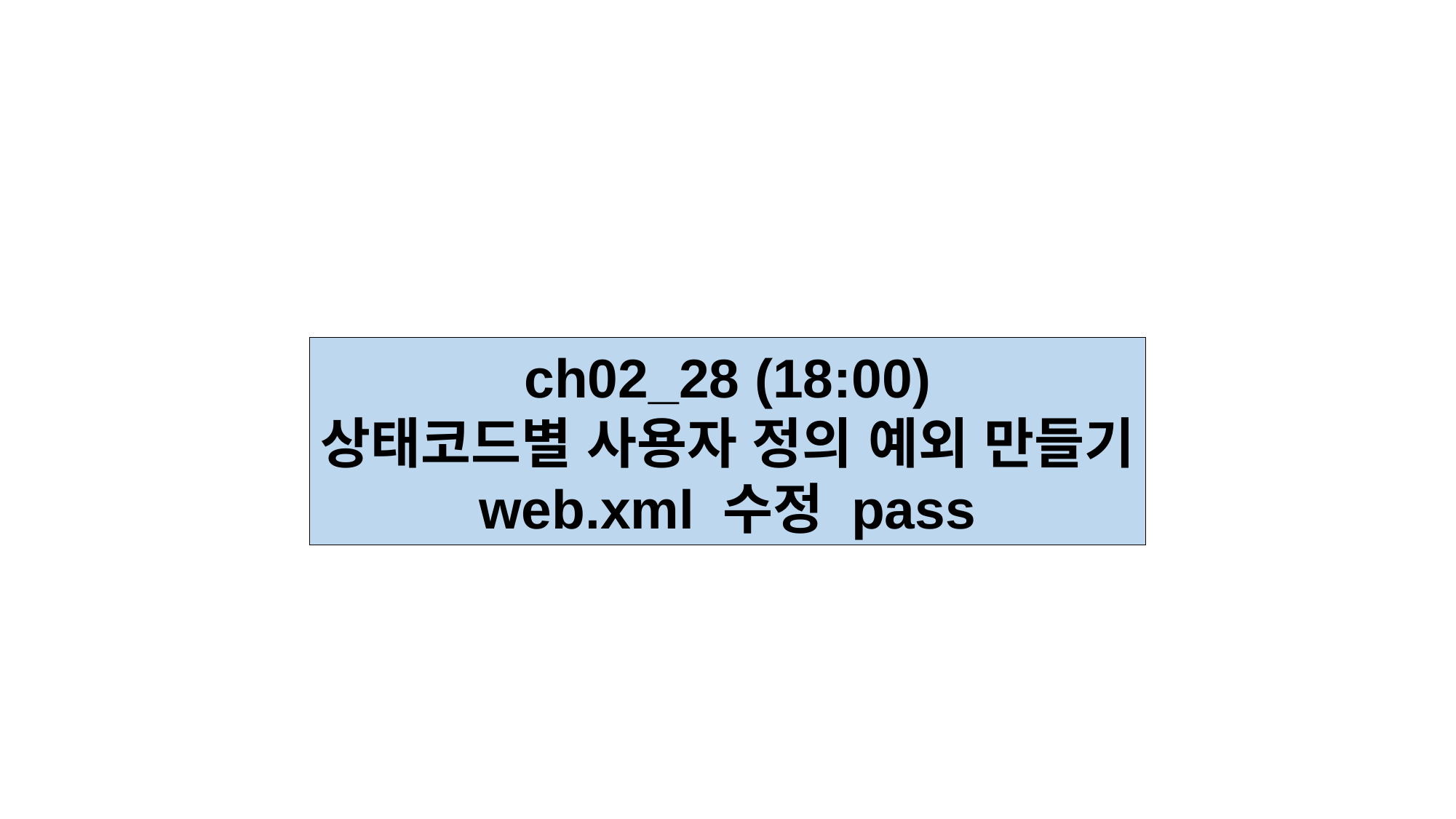

ch02_28 (18:00)
상태코드별 사용자 정의 예외 만들기
web.xml 수정 pass